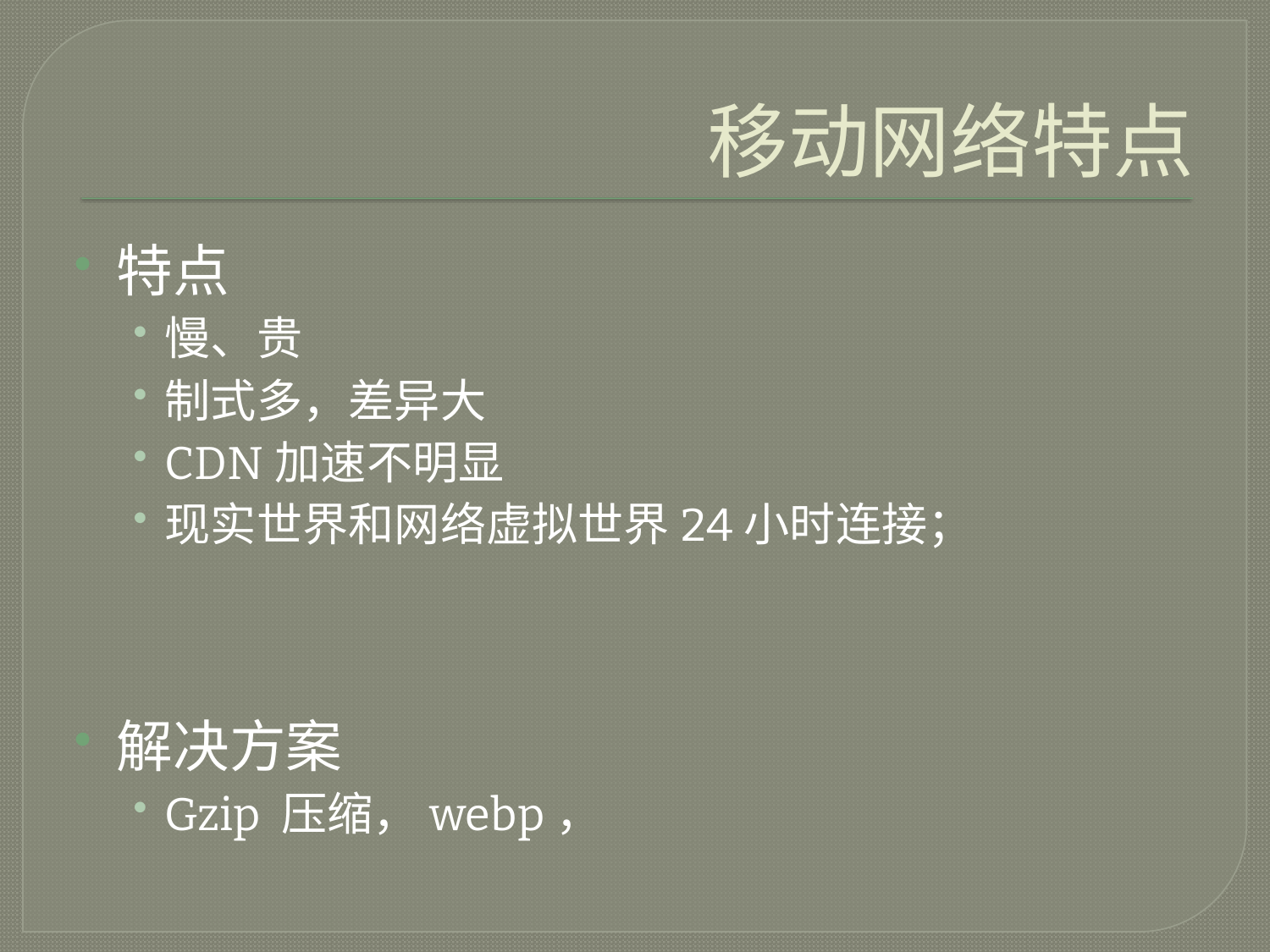

# 移动网络特点
特点
慢、贵
制式多，差异大
CDN加速不明显
现实世界和网络虚拟世界24小时连接；

解决方案
Gzip 压缩，webp，